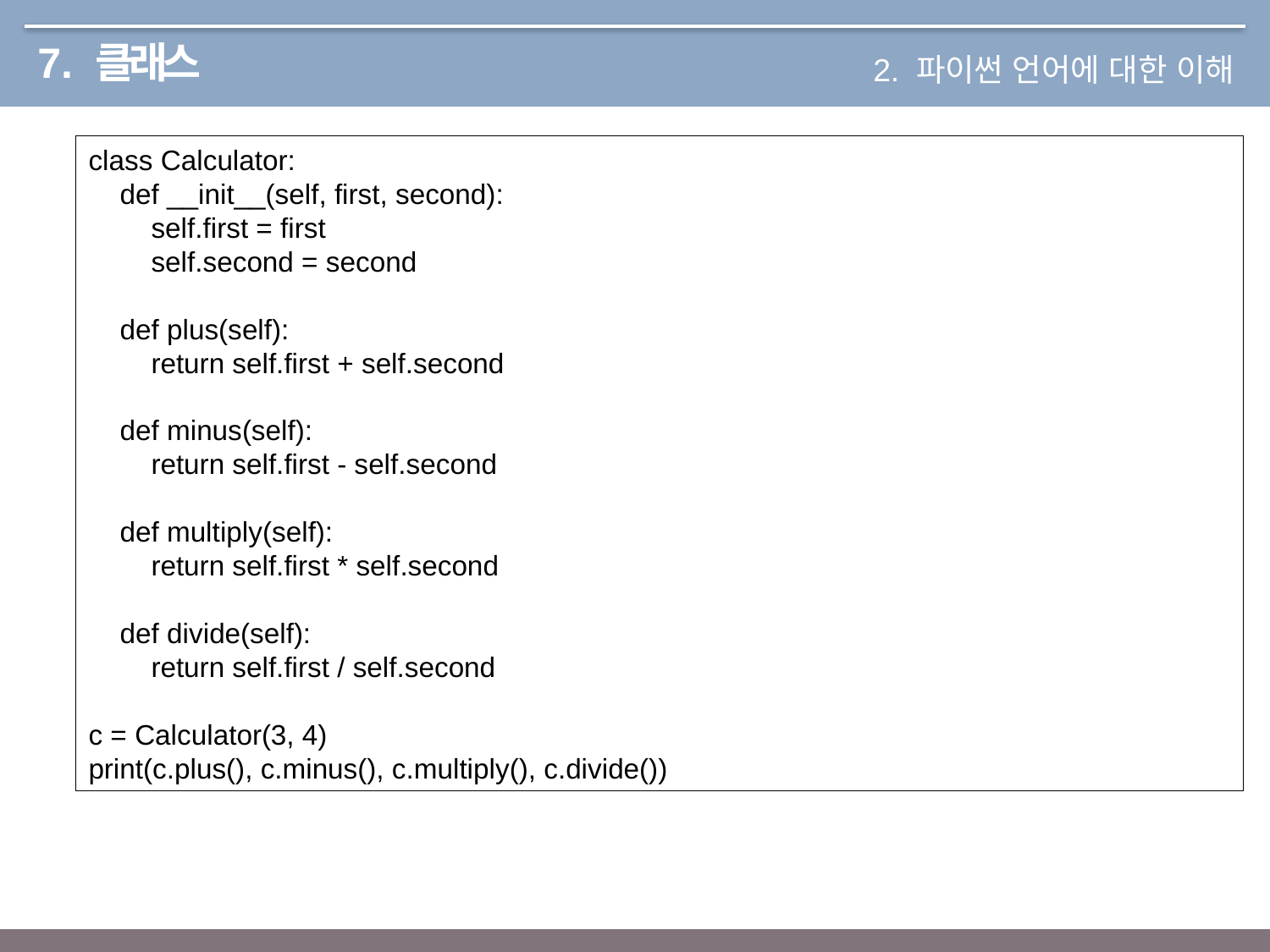

# 7. 클래스
2. 파이썬 언어에 대한 이해
class Calculator:
    def __init__(self, first, second):
        self.first = first
        self.second = second

    def plus(self):
        return self.first + self.second

    def minus(self):
        return self.first - self.second

    def multiply(self):
        return self.first * self.second

    def divide(self):
        return self.first / self.second

c = Calculator(3, 4)
print(c.plus(), c.minus(), c.multiply(), c.divide())